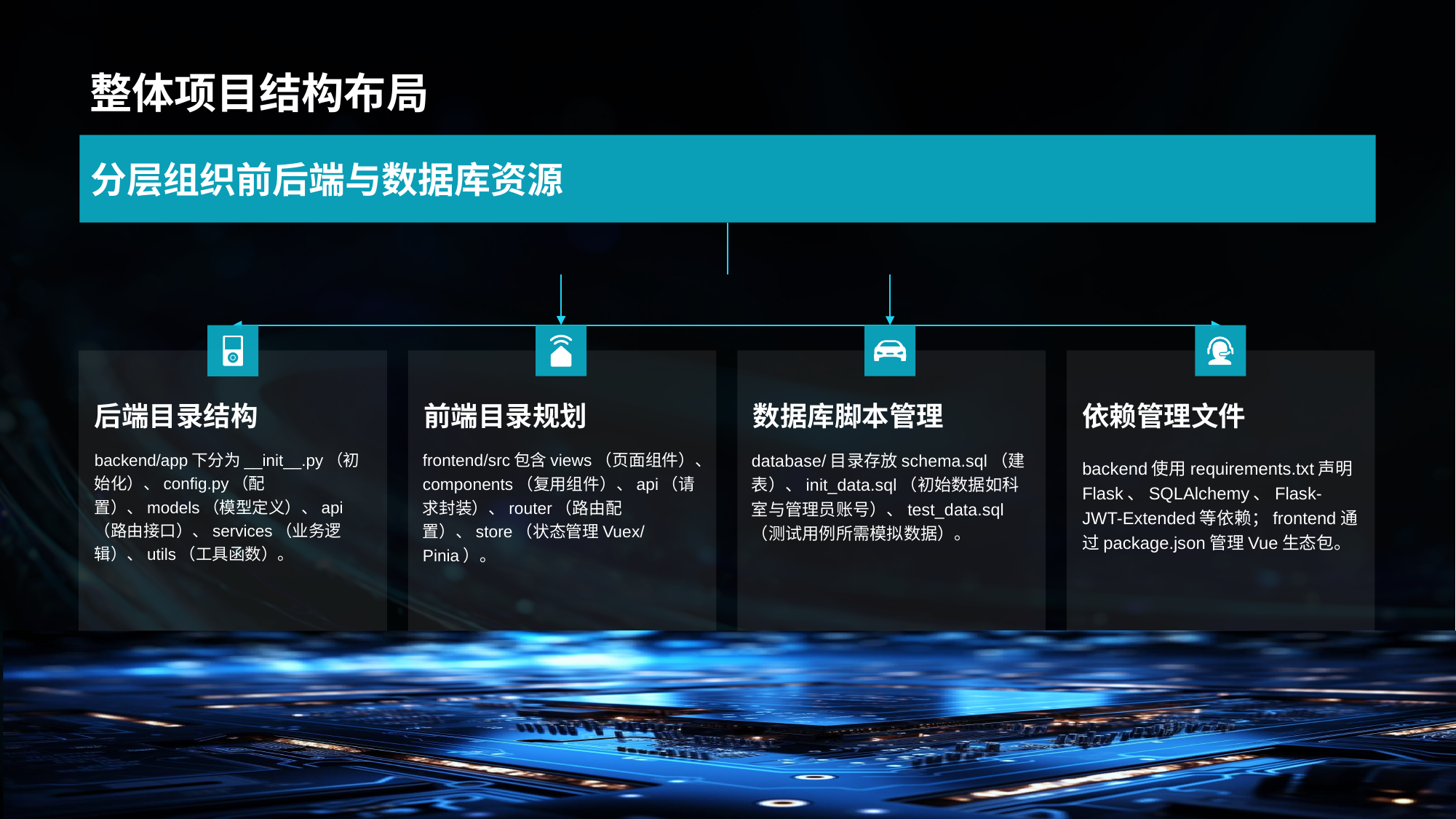

分层组织前后端与数据库资源

前端目录规划
frontend/src包含views（页面组件）、components（复用组件）、api（请求封装）、router（路由配置）、store（状态管理Vuex/Pinia）。

数据库脚本管理
database/目录存放schema.sql（建表）、init_data.sql（初始数据如科室与管理员账号）、test_data.sql（测试用例所需模拟数据）。

依赖管理文件
backend使用requirements.txt声明Flask、SQLAlchemy、Flask-JWT-Extended等依赖；frontend通过package.json管理Vue生态包。

后端目录结构
backend/app下分为__init__.py（初始化）、config.py（配置）、models（模型定义）、api（路由接口）、services（业务逻辑）、utils（工具函数）。

# 整体项目结构布局